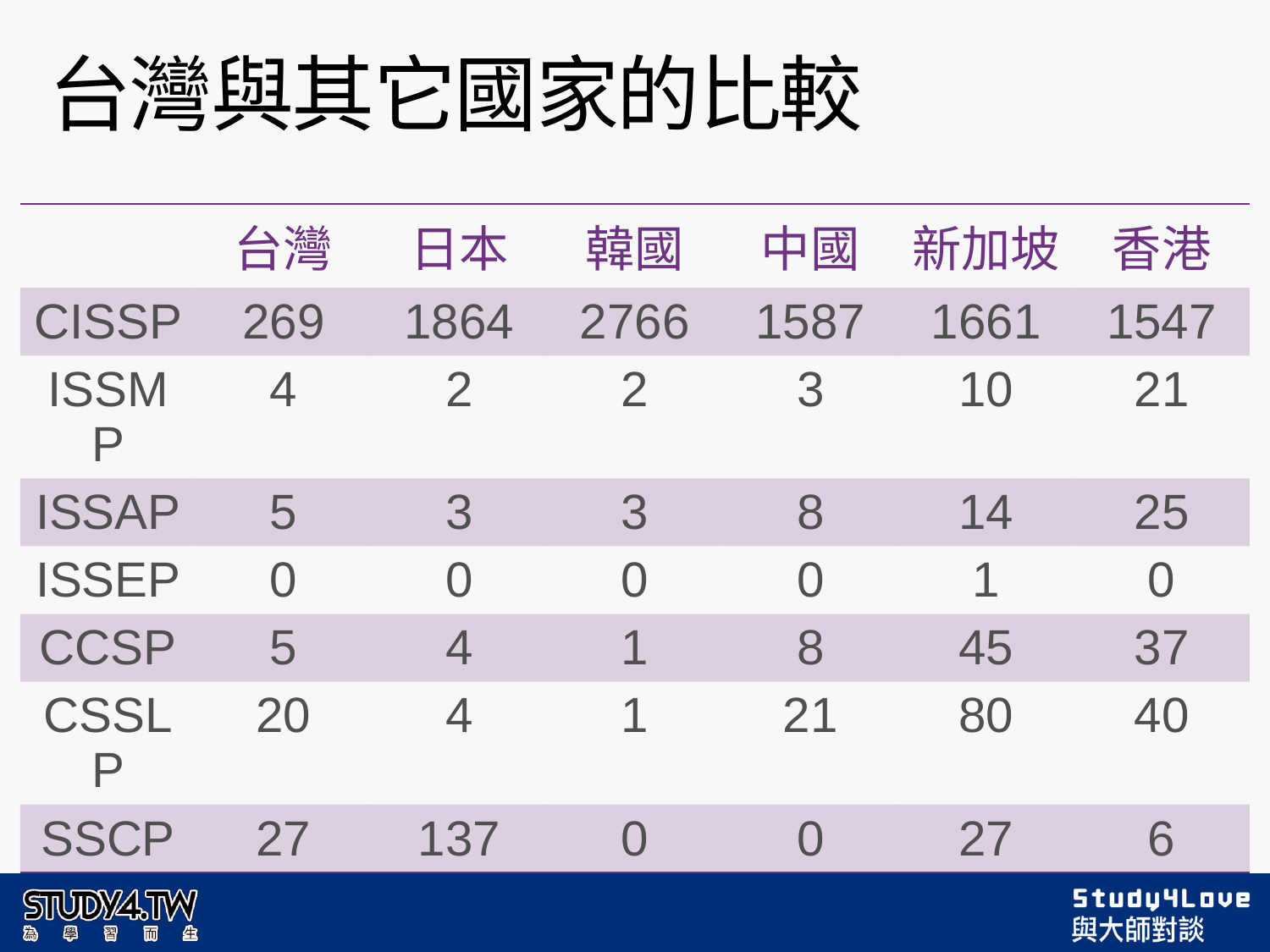

# 台灣與其它國家的比較
|  | 台灣 | 日本 | 韓國 | 中國 | 新加坡 | 香港 |
| --- | --- | --- | --- | --- | --- | --- |
| CISSP | 269 | 1864 | 2766 | 1587 | 1661 | 1547 |
| ISSMP | 4 | 2 | 2 | 3 | 10 | 21 |
| ISSAP | 5 | 3 | 3 | 8 | 14 | 25 |
| ISSEP | 0 | 0 | 0 | 0 | 1 | 0 |
| CCSP | 5 | 4 | 1 | 8 | 45 | 37 |
| CSSLP | 20 | 4 | 1 | 21 | 80 | 40 |
| SSCP | 27 | 137 | 0 | 0 | 27 | 6 |